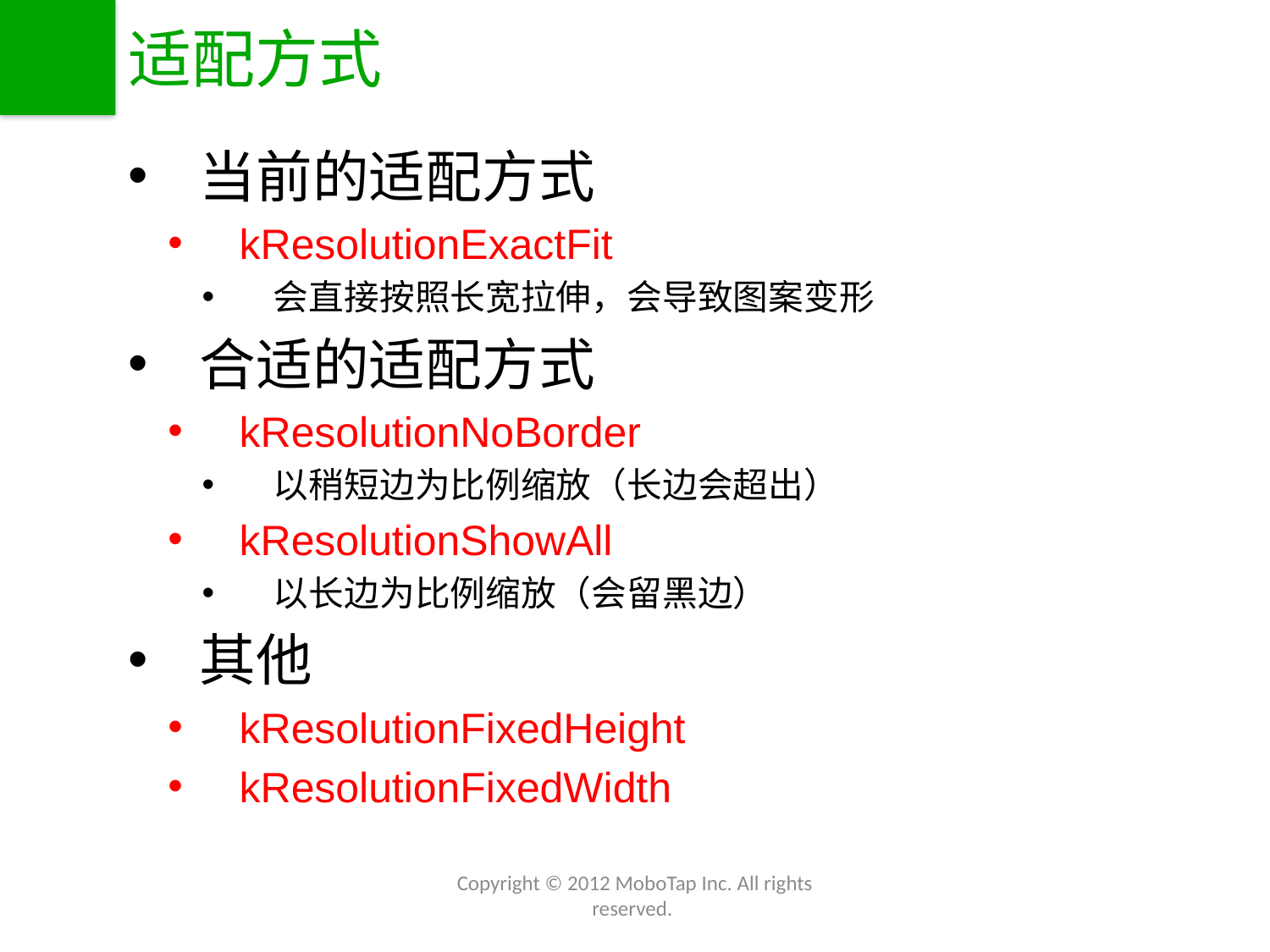

# 适配方式
当前的适配方式
kResolutionExactFit
会直接按照长宽拉伸，会导致图案变形
合适的适配方式
kResolutionNoBorder
以稍短边为比例缩放（长边会超出）
kResolutionShowAll
以长边为比例缩放（会留黑边）
其他
kResolutionFixedHeight
kResolutionFixedWidth
Copyright © 2012 MoboTap Inc. All rights reserved.